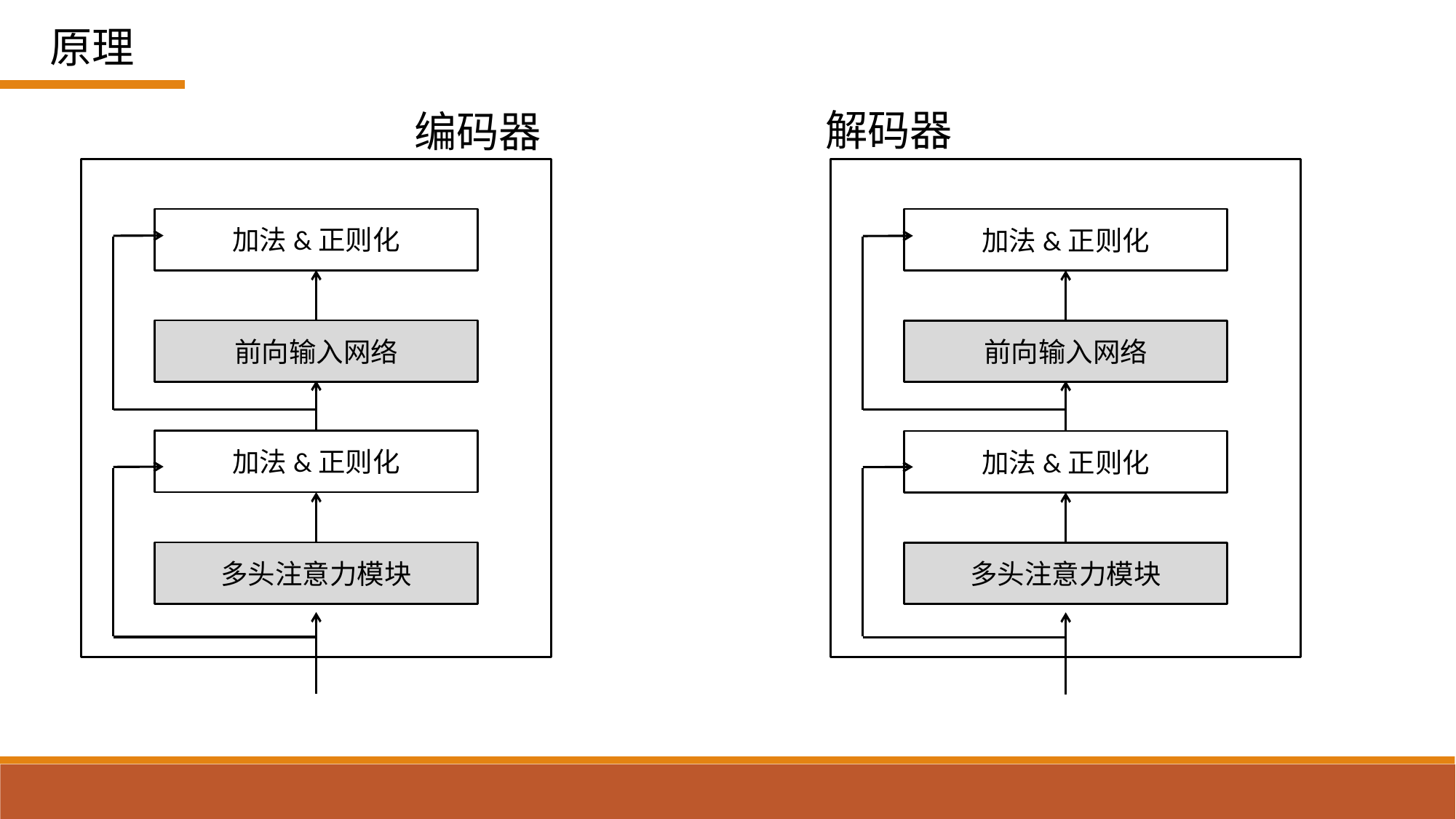

原理
解码器
编码器

加法&正则化
加法&正则化
前向输入网络
前向输入网络
加法&正则化
加法&正则化
多头注意力模块
多头注意力模块